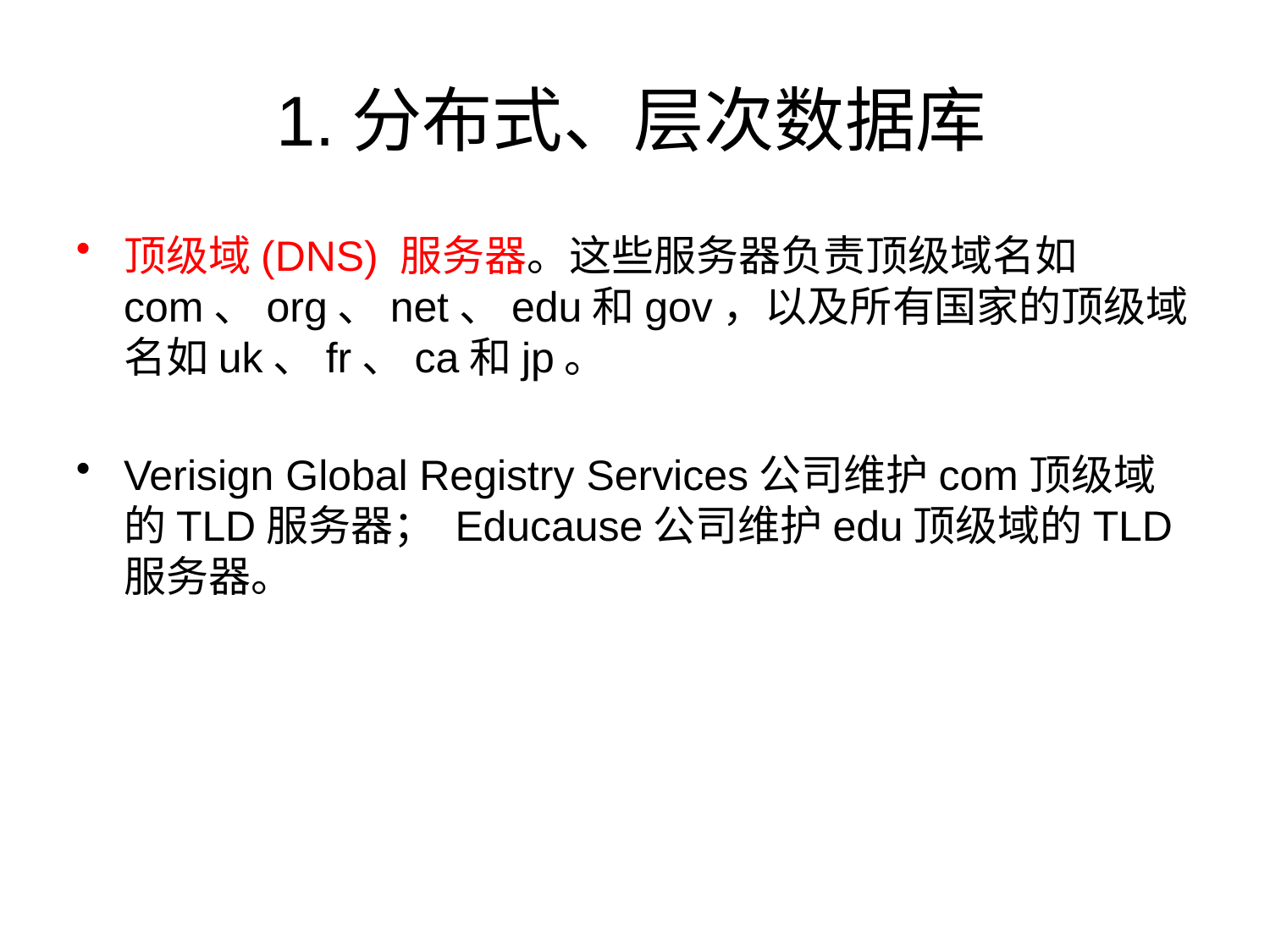

# 1.分布式、层次数据库
顶级域(DNS) 服务器。这些服务器负责顶级域名如com、org、net、edu和gov，以及所有国家的顶级域名如uk、fr、ca和jp。

Verisign Global Registry Services公司维护com顶级域的TLD服务器； Educause公司维护edu顶级域的TLD服务器。